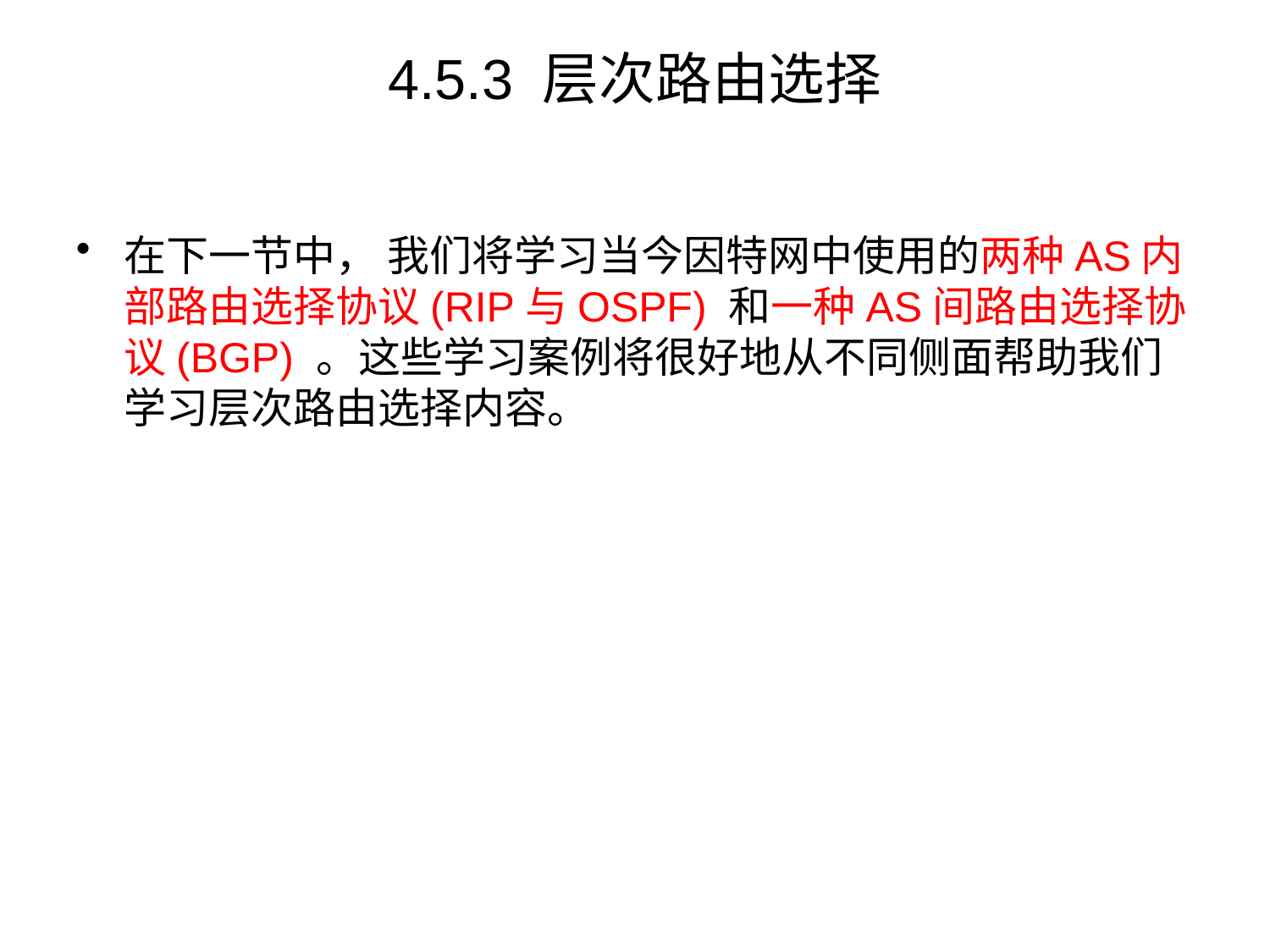

# 4.5.3 层次路由选择
在下一节中， 我们将学习当今因特网中使用的两种AS内部路由选择协议(RIP与OSPF) 和一种AS间路由选择协议(BGP) 。这些学习案例将很好地从不同侧面帮助我们学习层次路由选择内容。